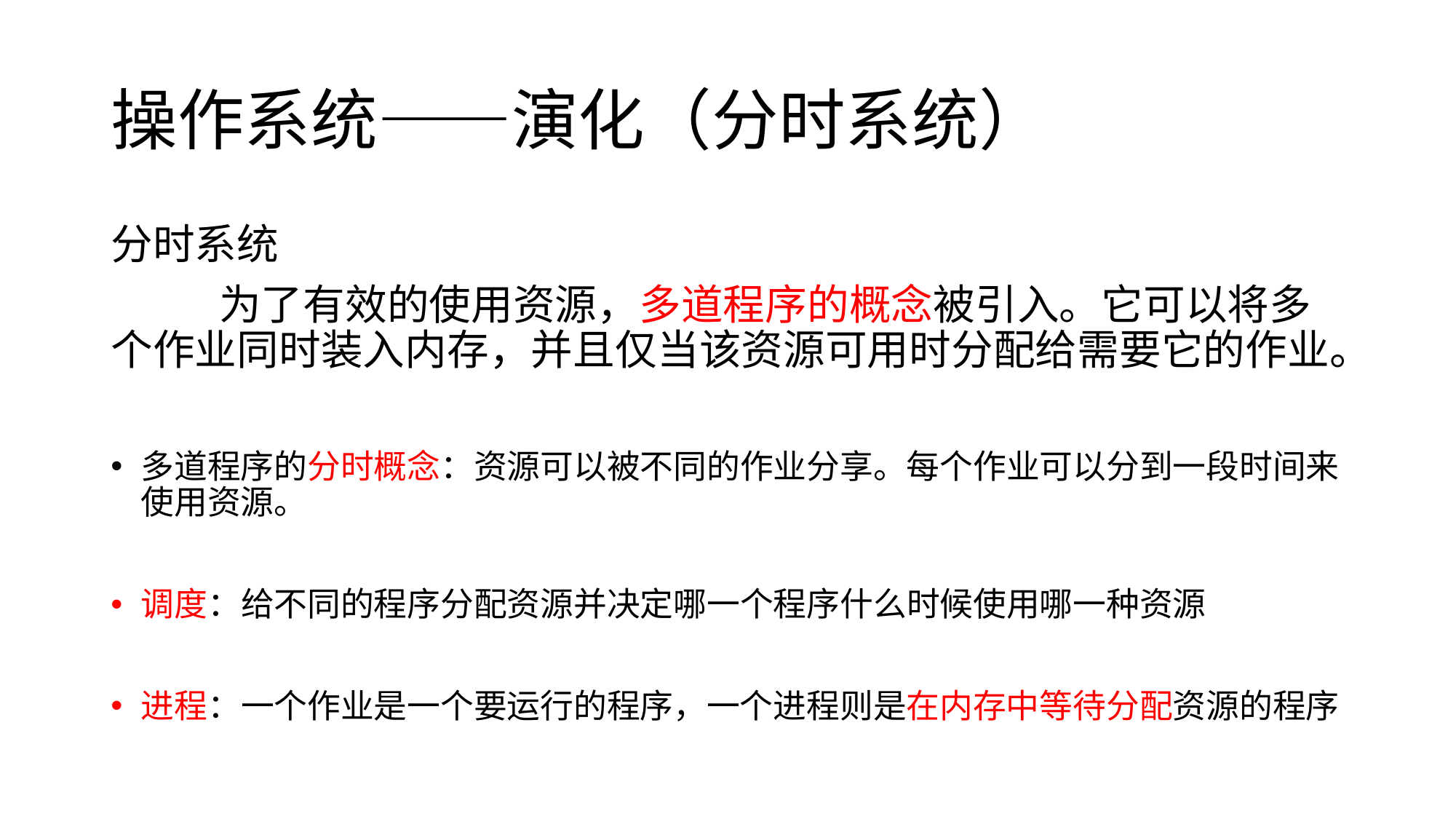

# 操作系统——演化（分时系统）
分时系统
	为了有效的使用资源，多道程序的概念被引入。它可以将多个作业同时装入内存，并且仅当该资源可用时分配给需要它的作业。

多道程序的分时概念：资源可以被不同的作业分享。每个作业可以分到一段时间来使用资源。

调度：给不同的程序分配资源并决定哪一个程序什么时候使用哪一种资源

进程：一个作业是一个要运行的程序，一个进程则是在内存中等待分配资源的程序